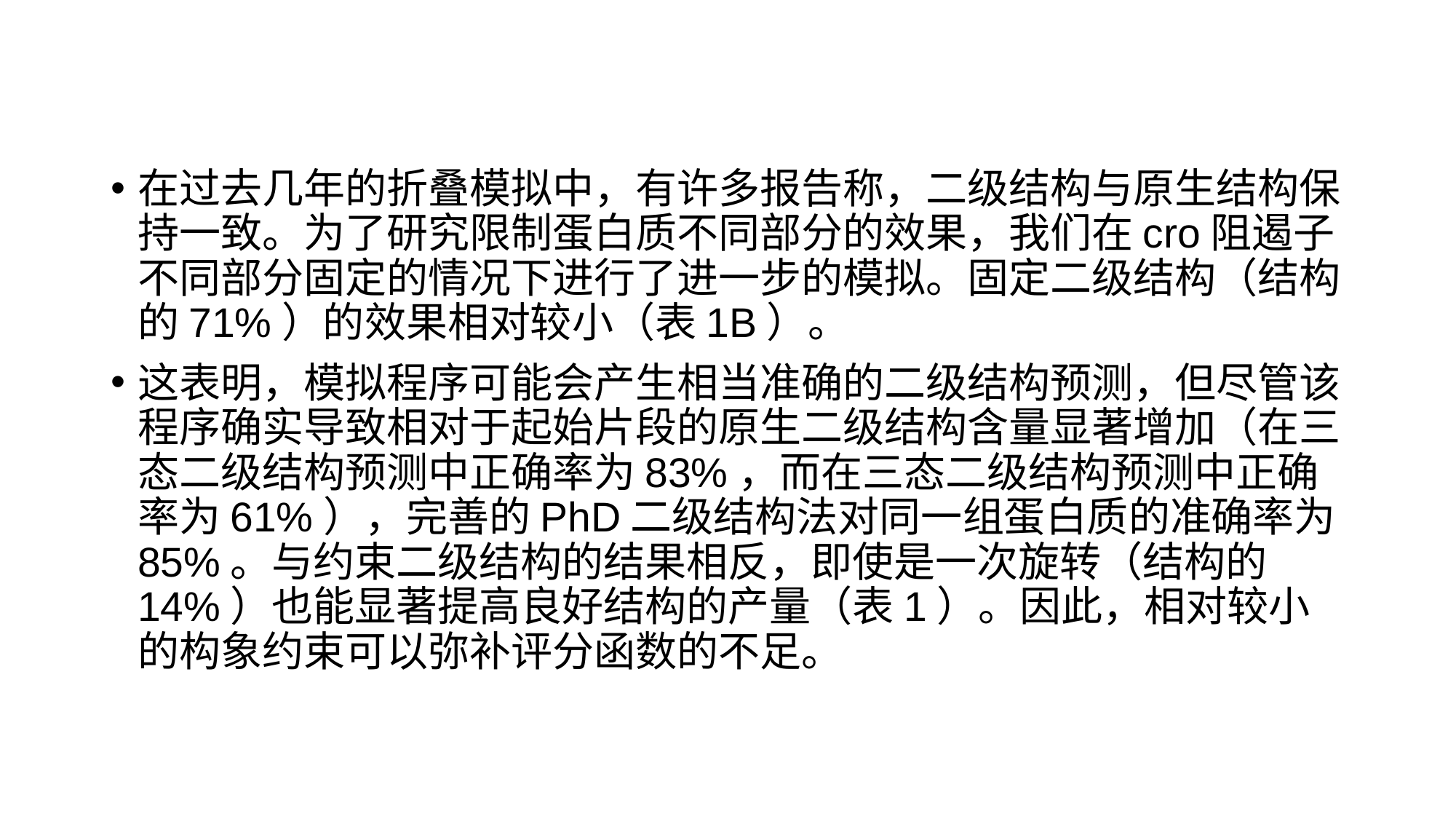

#
在过去几年的折叠模拟中，有许多报告称，二级结构与原生结构保持一致。为了研究限制蛋白质不同部分的效果，我们在cro阻遏子不同部分固定的情况下进行了进一步的模拟。固定二级结构（结构的71%）的效果相对较小（表1B）。
这表明，模拟程序可能会产生相当准确的二级结构预测，但尽管该程序确实导致相对于起始片段的原生二级结构含量显著增加（在三态二级结构预测中正确率为83%，而在三态二级结构预测中正确率为61%），完善的PhD二级结构法对同一组蛋白质的准确率为85%。与约束二级结构的结果相反，即使是一次旋转（结构的14%）也能显著提高良好结构的产量（表1）。因此，相对较小的构象约束可以弥补评分函数的不足。